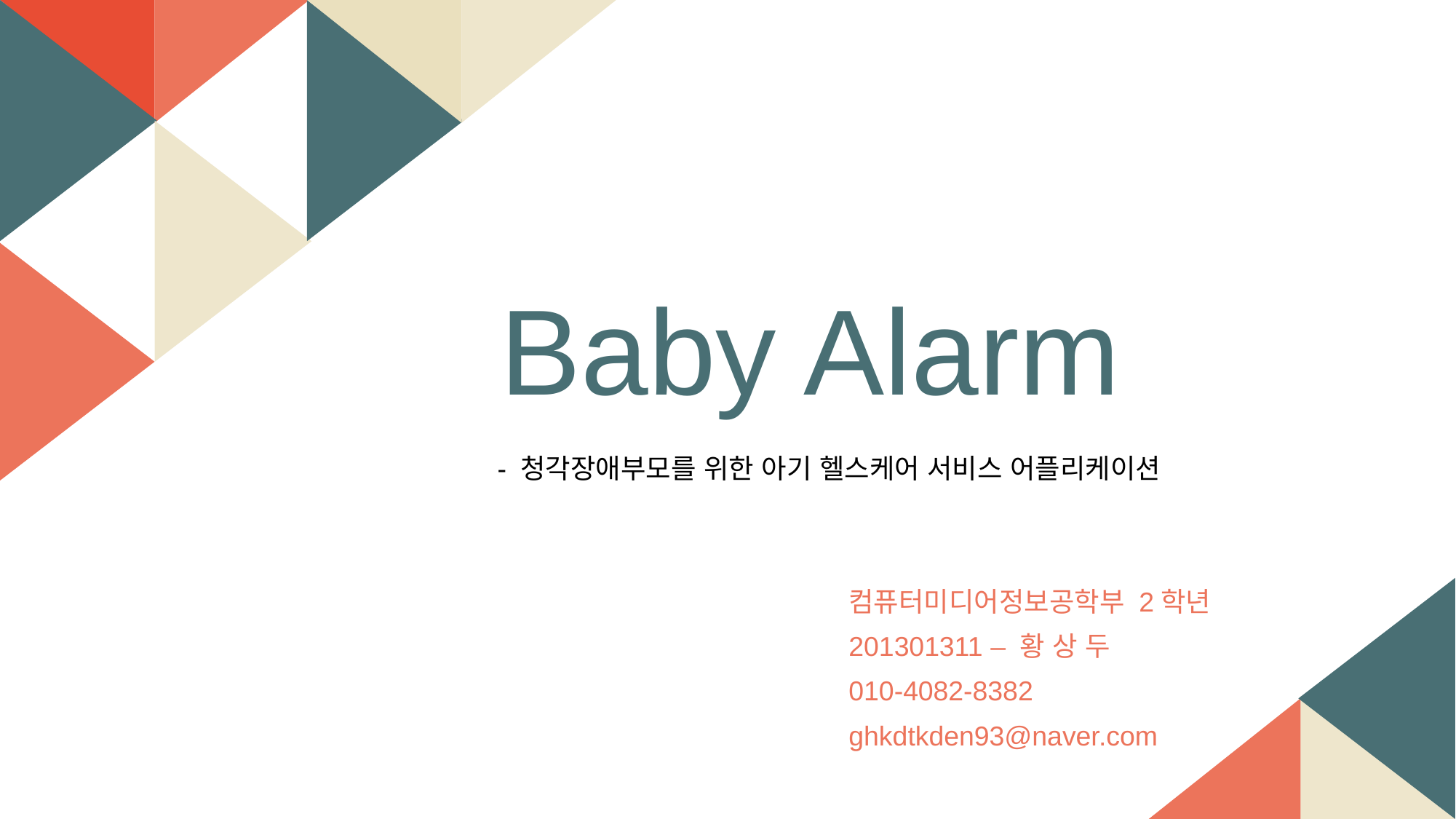

Baby Alarm
- 청각장애부모를 위한 아기 헬스케어 서비스 어플리케이션
컴퓨터미디어정보공학부 2학년
201301311 – 황 상 두
010-4082-8382
ghkdtkden93@naver.com